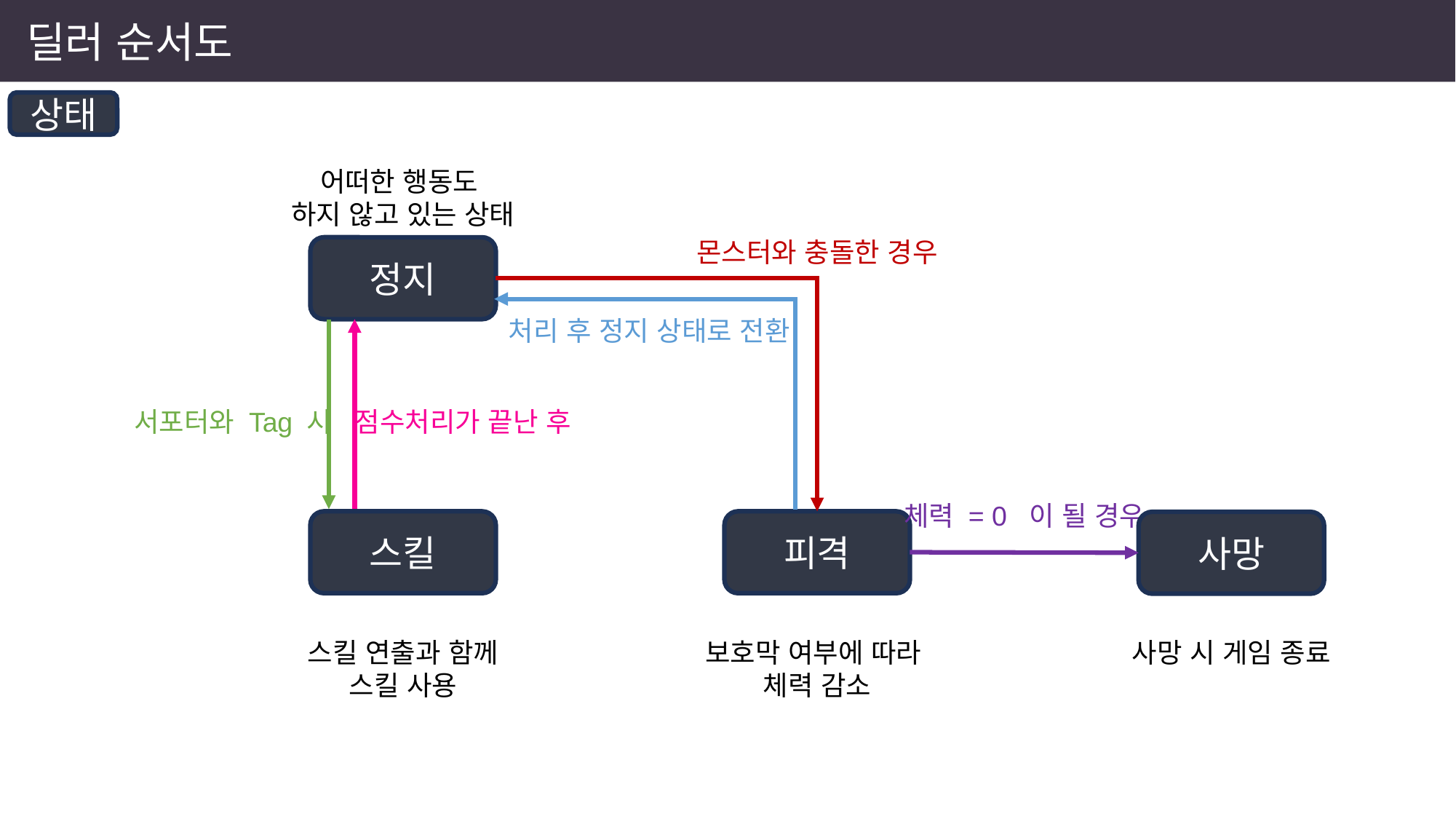

딜러 순서도
상태
어떠한 행동도
하지 않고 있는 상태
몬스터와 충돌한 경우
정지
처리 후 정지 상태로 전환
서포터와 Tag 시
점수처리가 끝난 후
체력 = 0  이 될 경우
스킬
피격
사망
스킬 연출과 함께
스킬 사용
보호막 여부에 따라
체력 감소
사망 시 게임 종료